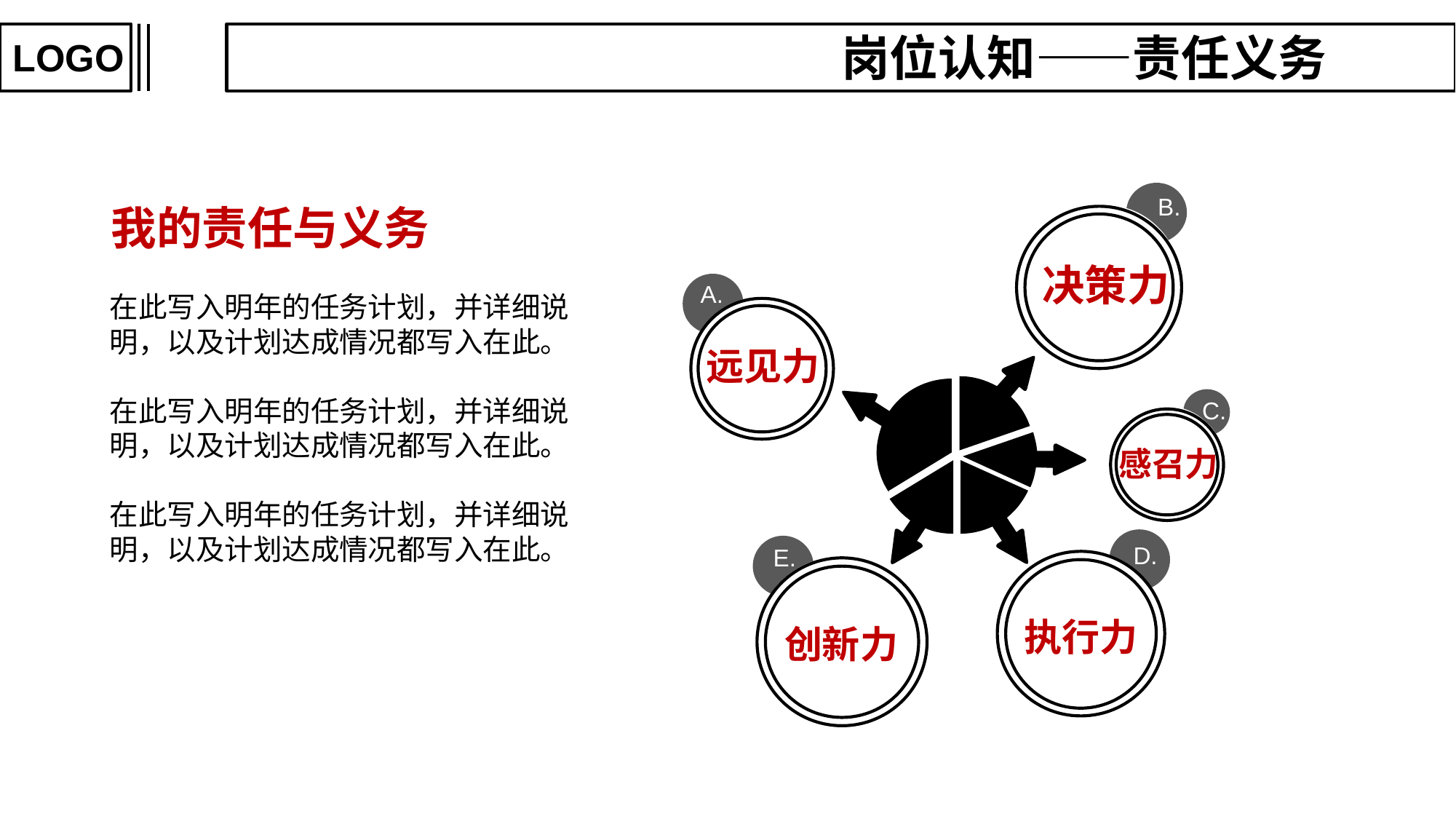

岗位认知——责任义务

LOGO

B.
我的责任与义务

决策力
A.

在此写入明年的任务计划，并详细说明，以及计划达成情况都写入在此。

在此写入明年的任务计划，并详细说明，以及计划达成情况都写入在此。

在此写入明年的任务计划，并详细说明，以及计划达成情况都写入在此。

远见力

C.

感召力

D.

E.

执行力
创新力